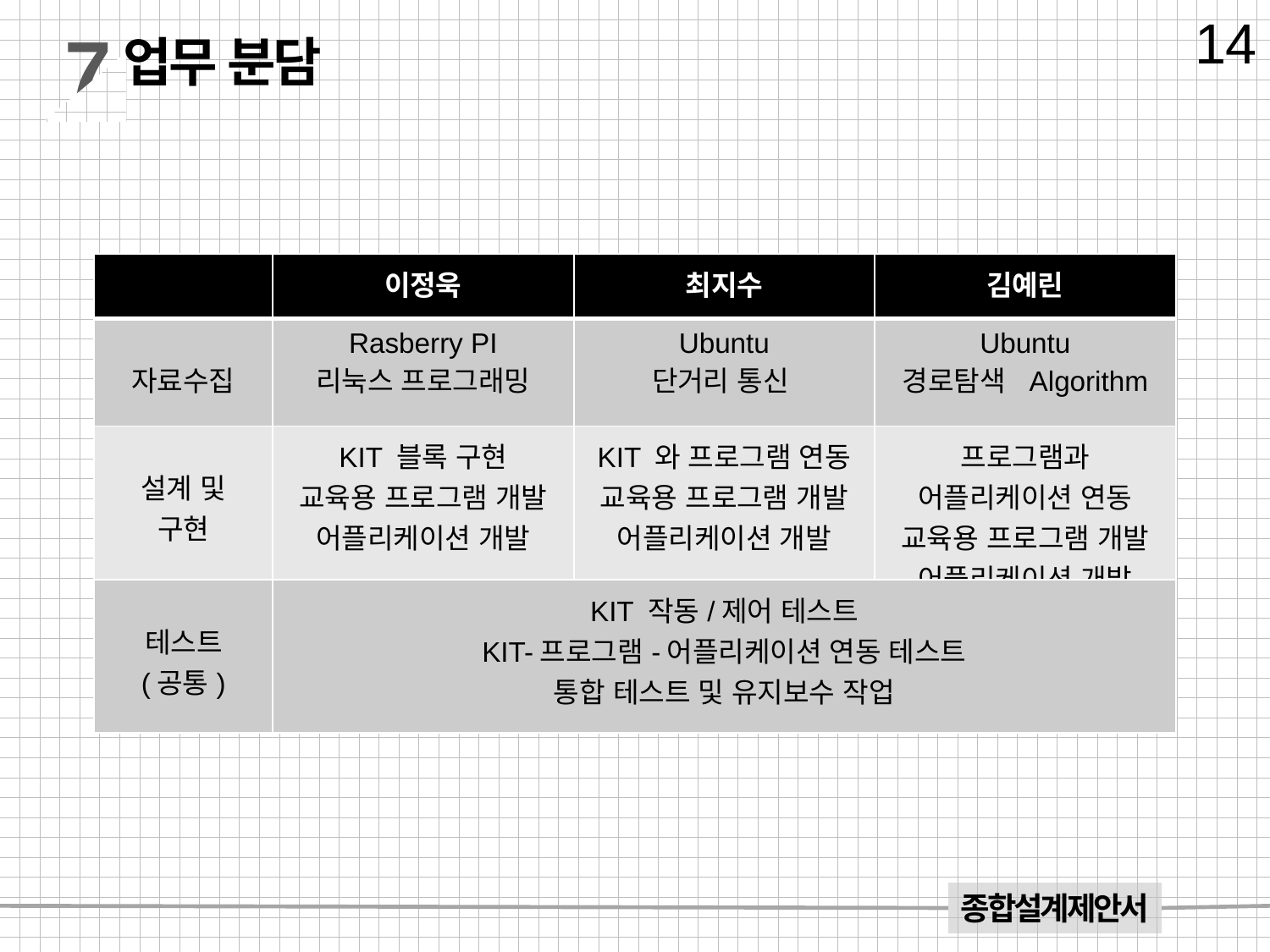

7
14
업무 분담

|  | 이정욱 | 최지수 | 김예린 |
| --- | --- | --- | --- |
| 자료수집 | Rasberry PI 리눅스 프로그래밍 | Ubuntu 단거리 통신 | Ubuntu 경로탐색 Algorithm |
| 설계 및 구현 | KIT 블록 구현 교육용 프로그램 개발 어플리케이션 개발 | KIT 와 프로그램 연동 교육용 프로그램 개발 어플리케이션 개발 | 프로그램과 어플리케이션 연동 교육용 프로그램 개발 어플리케이션 개발 |
| 테스트 (공통) | KIT 작동/제어 테스트 KIT-프로그램-어플리케이션 연동 테스트 통합 테스트 및 유지보수 작업 |  |  |
종합설계제안서